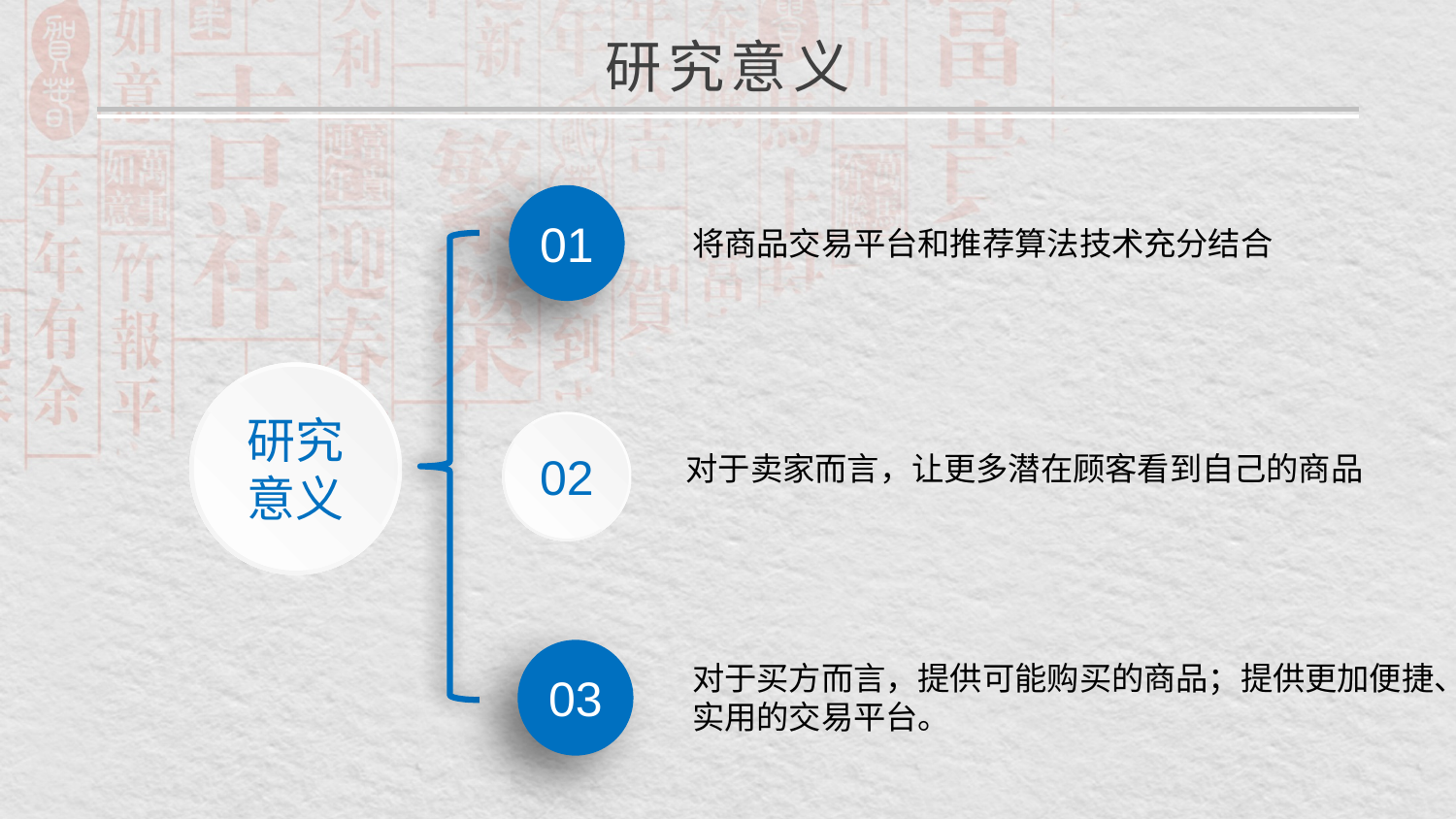

研究意义

01
将商品交易平台和推荐算法技术充分结合

研究
意义

02
对于卖家而言，让更多潜在顾客看到自己的商品

03
对于买方而言，提供可能购买的商品；提供更加便捷、实用的交易平台。